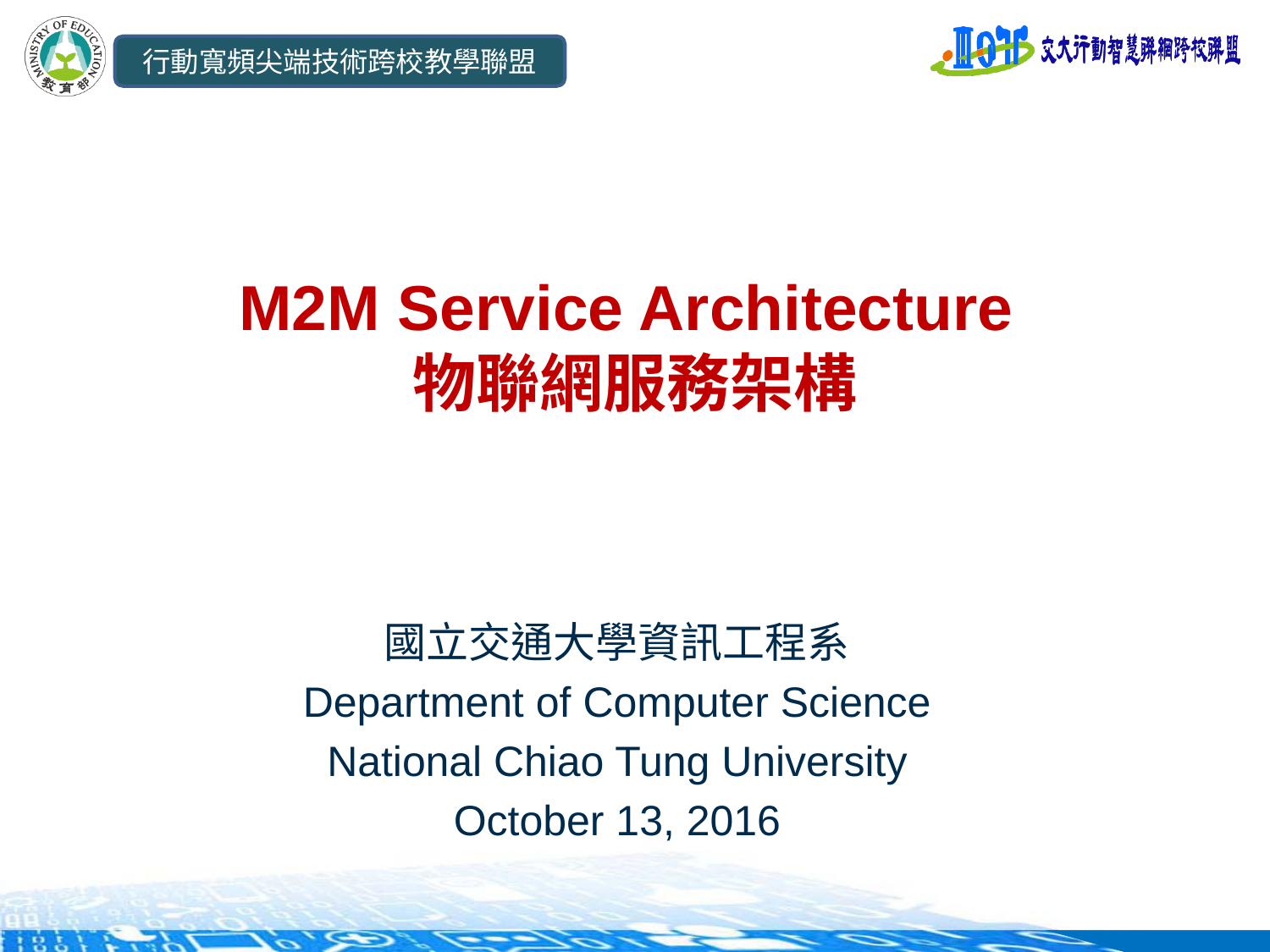

行動寬頻尖端技術跨校教學聯盟
# M2M Service Architecture 物聯網服務架構
國立交通大學資訊工程系
Department of Computer Science
National Chiao Tung University
October 13, 2016